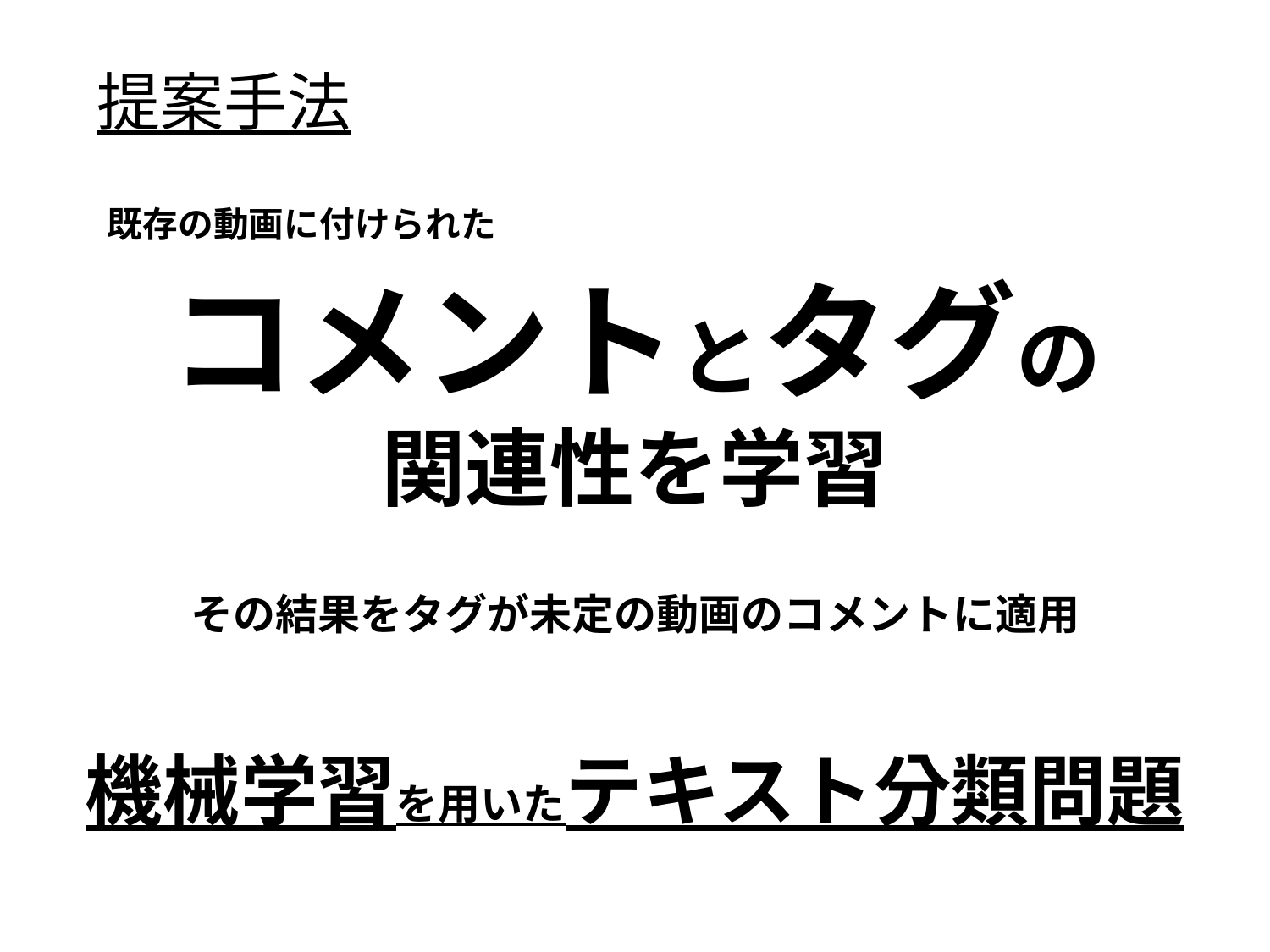

提案手法
既存の動画に付けられた
コメントとタグの
関連性を学習
その結果をタグが未定の動画のコメントに適用
機械学習を用いたテキスト分類問題